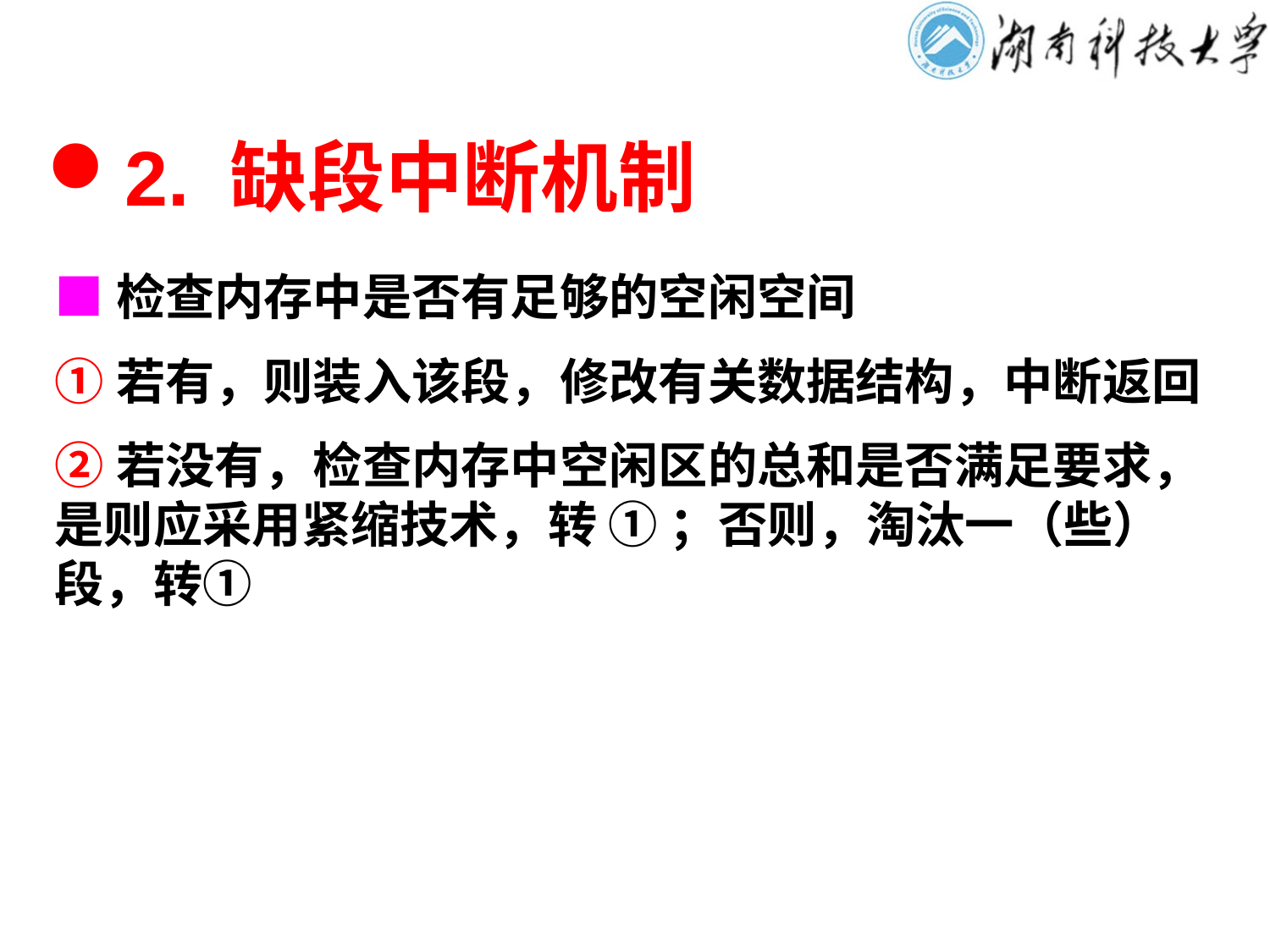

# 2. 缺段中断机制
■检查内存中是否有足够的空闲空间
①若有，则装入该段，修改有关数据结构，中断返回
②若没有，检查内存中空闲区的总和是否满足要求，是则应采用紧缩技术，转 ① ；否则，淘汰一（些）段，转①